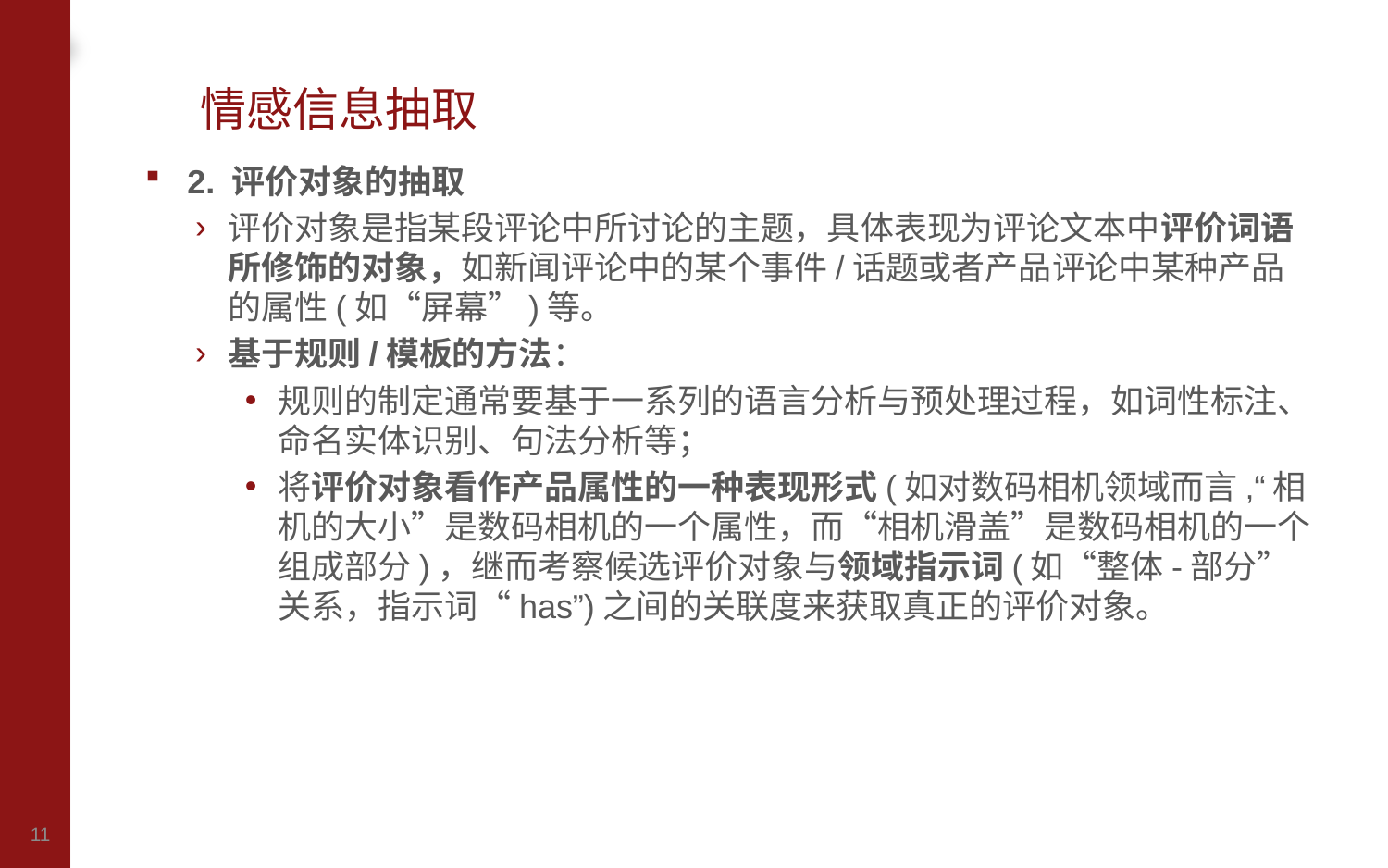

# 情感信息抽取
2. 评价对象的抽取
评价对象是指某段评论中所讨论的主题，具体表现为评论文本中评价词语所修饰的对象，如新闻评论中的某个事件/话题或者产品评论中某种产品的属性(如“屏幕”)等。
基于规则/模板的方法：
规则的制定通常要基于一系列的语言分析与预处理过程，如词性标注、命名实体识别、句法分析等；
将评价对象看作产品属性的一种表现形式(如对数码相机领域而言,“相机的大小”是数码相机的一个属性，而“相机滑盖”是数码相机的一个组成部分)，继而考察候选评价对象与领域指示词(如“整体-部分”关系，指示词“has”)之间的关联度来获取真正的评价对象。
11